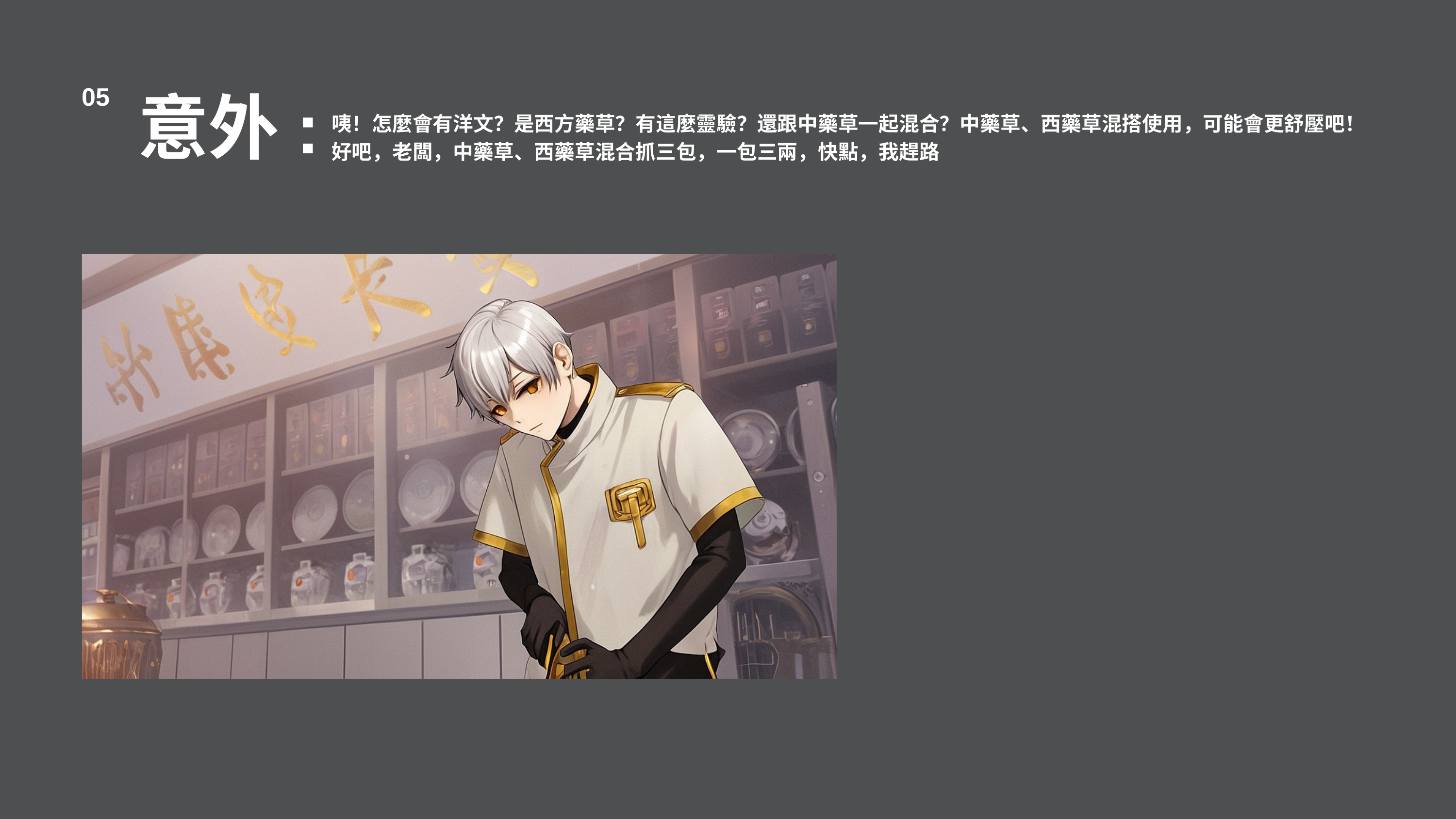

意外:
05
咦！怎麼會有洋文？是西方藥草？有這麼靈驗？還跟中藥草一起混合？中藥草、西藥草混搭使用，可能會更舒壓吧！好吧，老闆，中藥草、西藥草混合抓三包，一包三兩，快點，我趕路